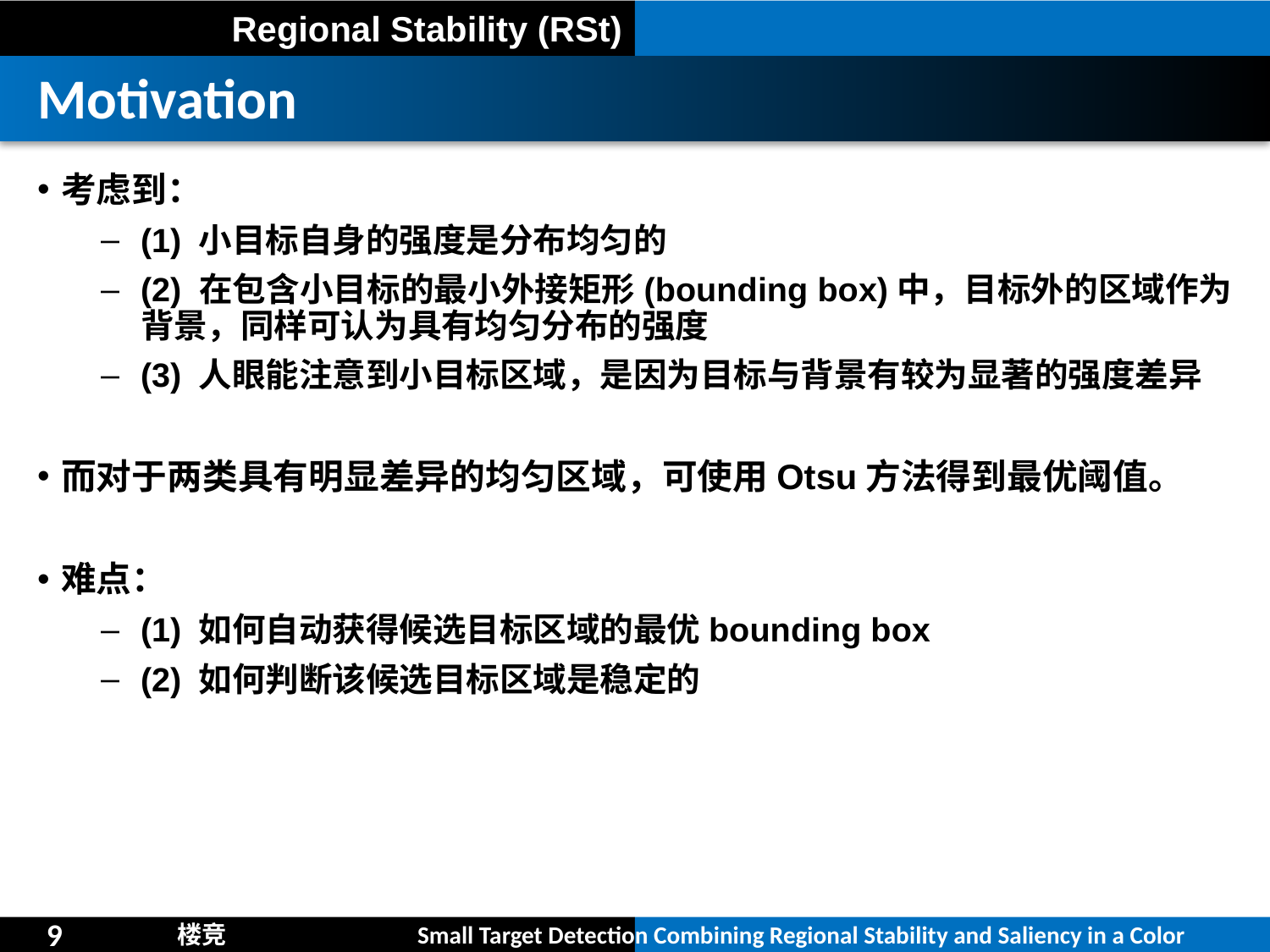

Regional Stability (RSt)
Motivation
考虑到：
(1) 小目标自身的强度是分布均匀的
(2) 在包含小目标的最小外接矩形(bounding box)中，目标外的区域作为背景，同样可认为具有均匀分布的强度
(3) 人眼能注意到小目标区域，是因为目标与背景有较为显著的强度差异

而对于两类具有明显差异的均匀区域，可使用Otsu方法得到最优阈值。

难点：
(1) 如何自动获得候选目标区域的最优bounding box
(2) 如何判断该候选目标区域是稳定的